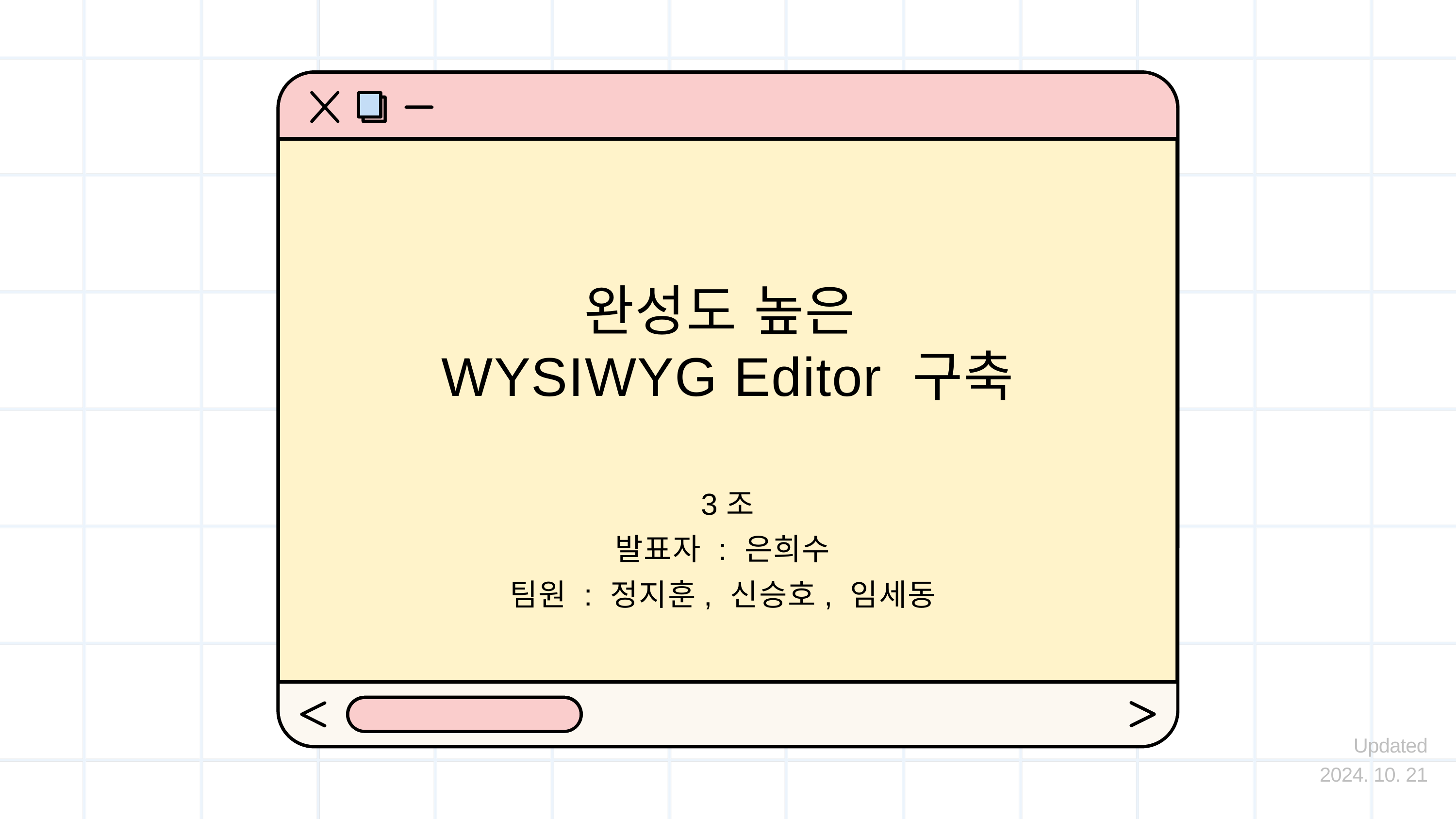

완성도 높은
WYSIWYG Editor 구축
3조
발표자 : 은희수
팀원 : 정지훈, 신승호, 임세동
Updated
2024. 10. 21